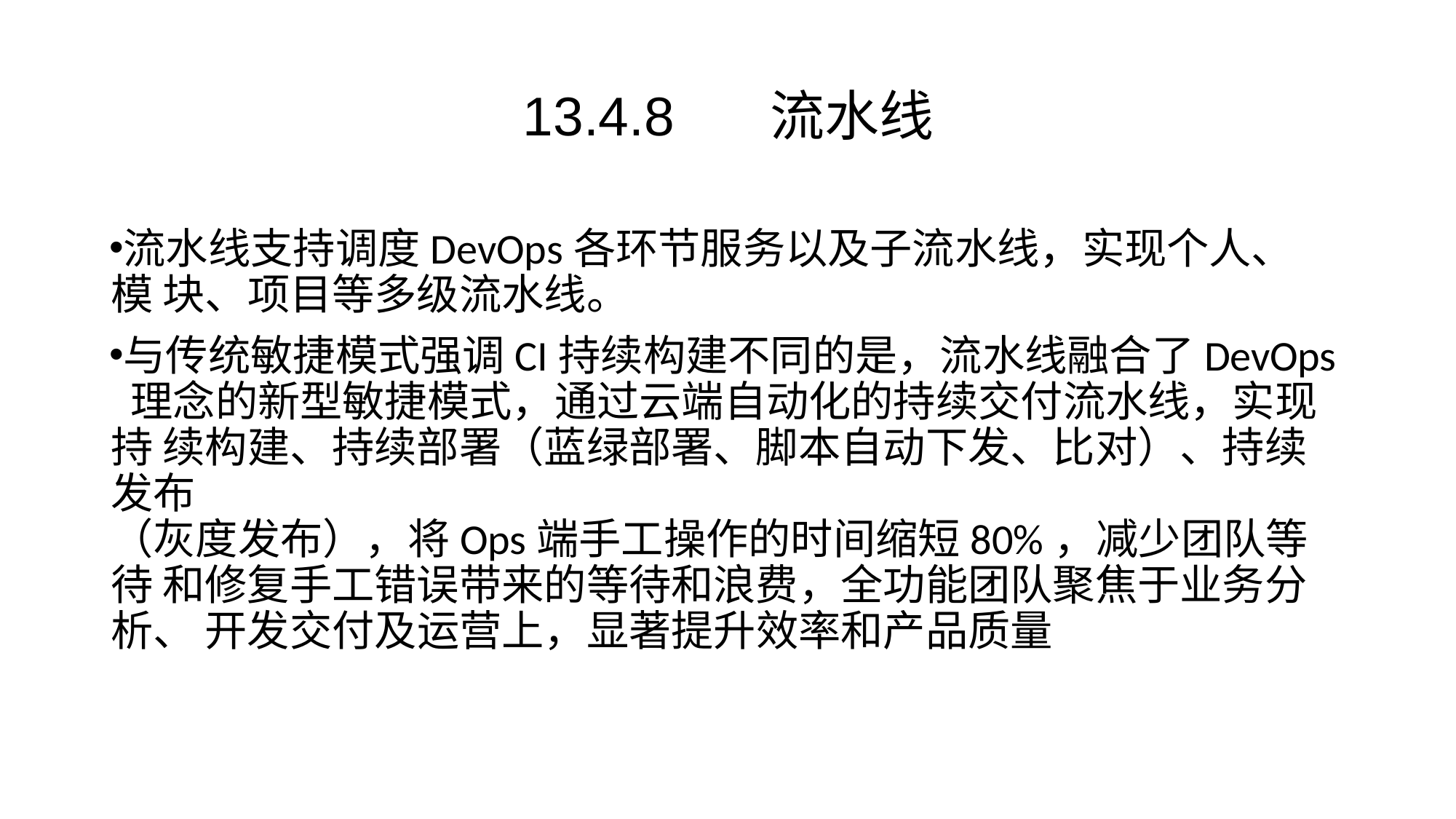

# 13.4.8	流水线
流水线支持调度DevOps各环节服务以及子流水线，实现个人、模 块、项目等多级流水线。
与传统敏捷模式强调CI持续构建不同的是，流水线融合了DevOps  理念的新型敏捷模式，通过云端自动化的持续交付流水线，实现持 续构建、持续部署（蓝绿部署、脚本自动下发、比对）、持续发布
（灰度发布），将Ops端手工操作的时间缩短80%，减少团队等待 和修复手工错误带来的等待和浪费，全功能团队聚焦于业务分析、 开发交付及运营上，显著提升效率和产品质量